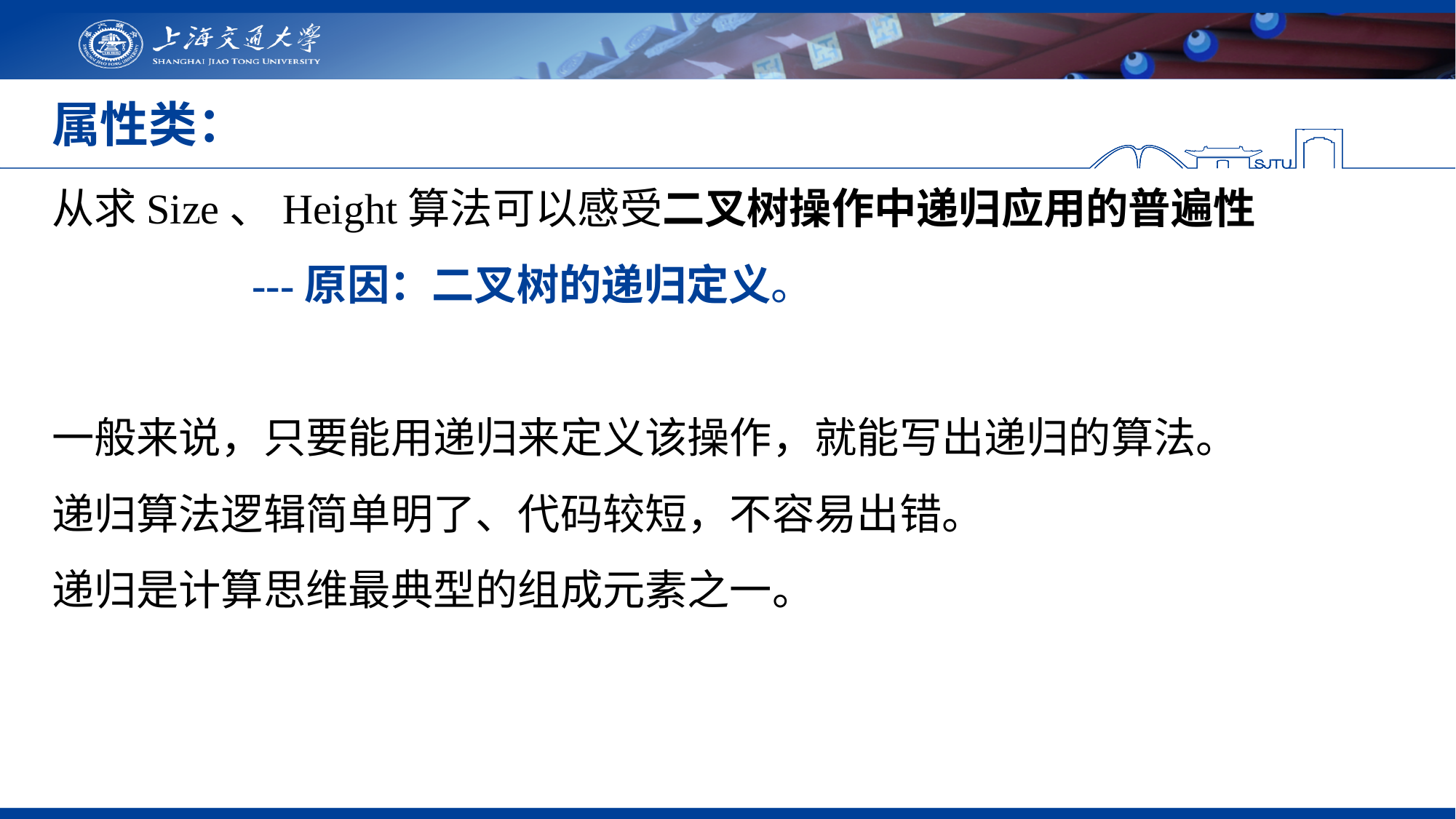

# 属性类：
从求Size、Height算法可以感受二叉树操作中递归应用的普遍性
                   ---原因：二叉树的递归定义。

一般来说，只要能用递归来定义该操作，就能写出递归的算法。
递归算法逻辑简单明了、代码较短，不容易出错。
递归是计算思维最典型的组成元素之一。